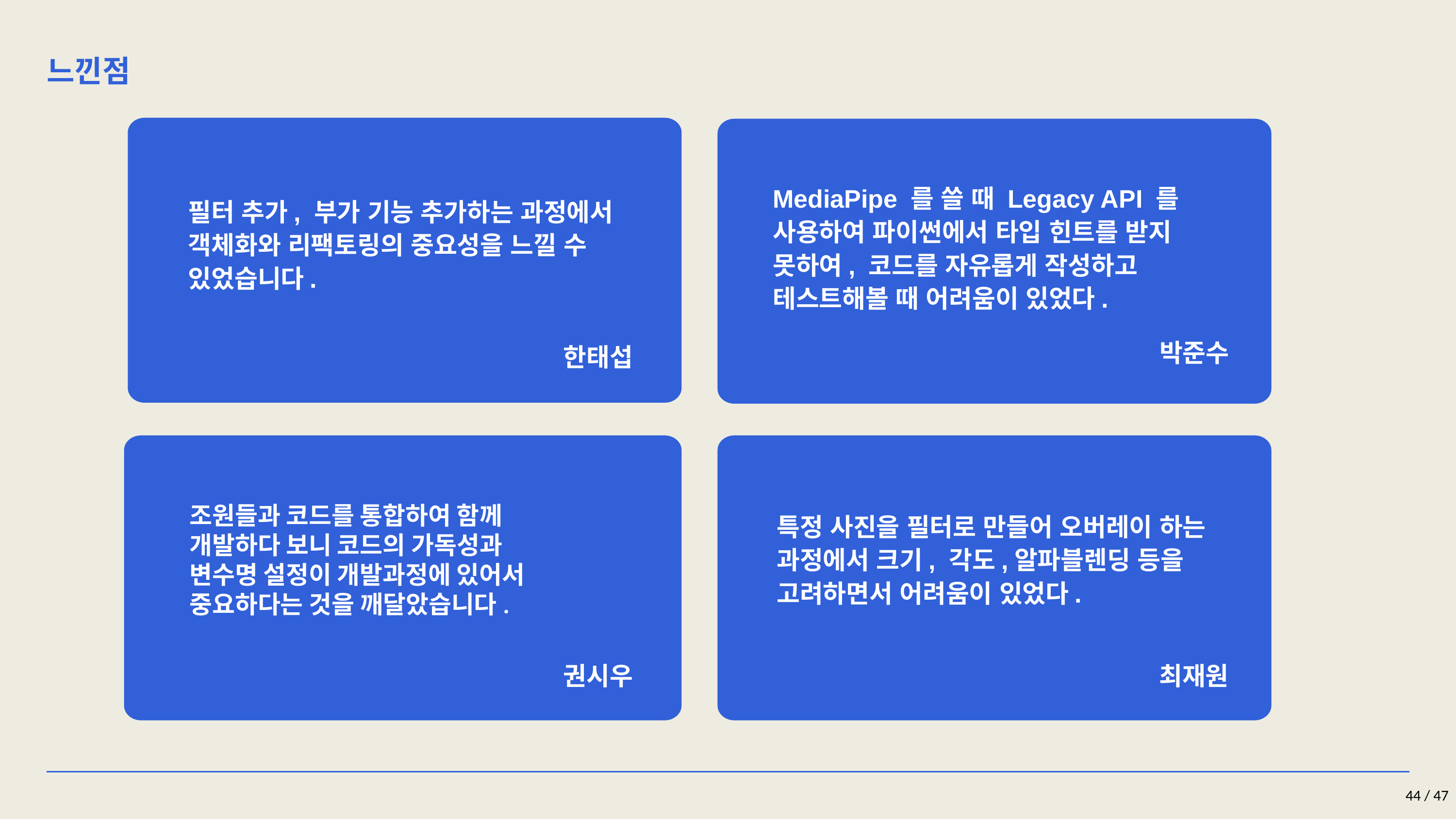

느낀점

MediaPipe 를 쓸 때 Legacy API 를 사용하여 파이썬에서 타입 힌트를 받지 못하여, 코드를 자유롭게 작성하고 테스트해볼 때 어려움이 있었다.
필터 추가, 부가 기능 추가하는 과정에서 객체화와 리팩토링의 중요성을 느낄 수 있었습니다.
박준수
한태섭

조원들과 코드를 통합하여 함께 개발하다 보니 코드의 가독성과 변수명 설정이 개발과정에 있어서 중요하다는 것을 깨달았습니다.
특정 사진을 필터로 만들어 오버레이 하는 과정에서 크기, 각도,알파블렌딩 등을 고려하면서 어려움이 있었다.
권시우
최재원
44 / 47